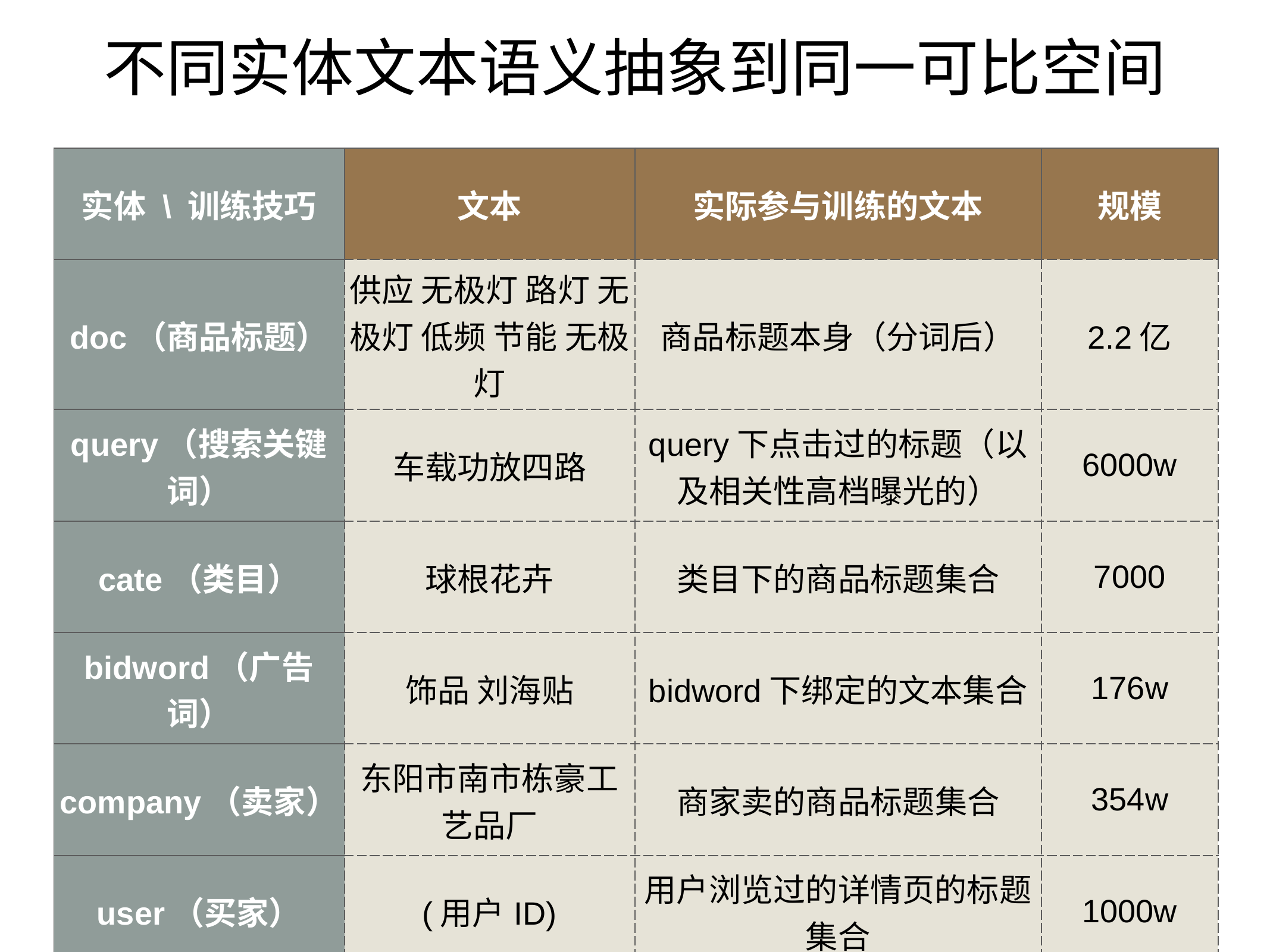

15C26E84FDFAEC9C1EDC4254067520DAC322E3F8302F2A458CF4E80F365ADE55AD46478A99DF8BE99C01A1AC071D5AFDAD469EC2EE7A2B2D727B41FF506222196CA7071D67501EDCE4E5892A478A82DD727BE80F365A953540970000DE554B6035F1740EE80F5DE03CC5D5A2FD247FF9B86D55BC8BE95F23B86D54D4FB510F41DC96302FFA398F5FDDFE55BCA8985DE0B905E13B8F5F48CB1D77119DBF702B2DDC96152B5AFD1FB4FD2455BC
# 不同实体文本语义抽象到同一可比空间
| 实体 \ 训练技巧 | 文本 | 实际参与训练的文本 | 规模 |
| --- | --- | --- | --- |
| doc（商品标题） | 供应 无极灯 路灯 无极灯 低频 节能 无极灯 | 商品标题本身（分词后） | 2.2亿 |
| query（搜索关键词） | 车载功放四路 | query下点击过的标题（以及相关性高档曝光的） | 6000w |
| cate（类目） | 球根花卉 | 类目下的商品标题集合 | 7000 |
| bidword（广告词） | 饰品 刘海贴 | bidword下绑定的文本集合 | 176w |
| company（卖家） | 东阳市南市栋豪工艺品厂 | 商家卖的商品标题集合 | 354w |
| user（买家） | (用户ID) | 用户浏览过的详情页的标题集合 | 1000w |